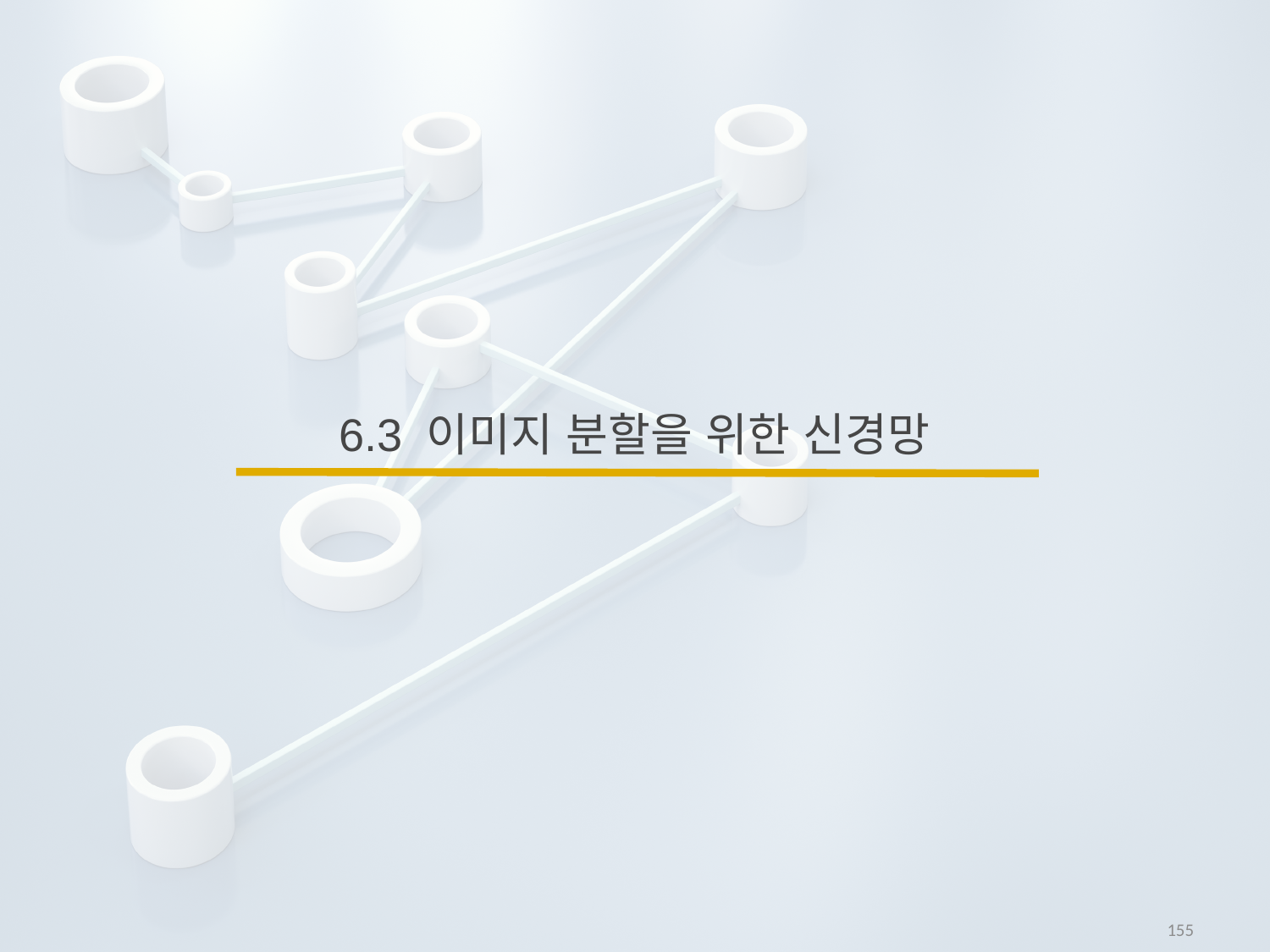

# 6.3 이미지 분할을 위한 신경망
155